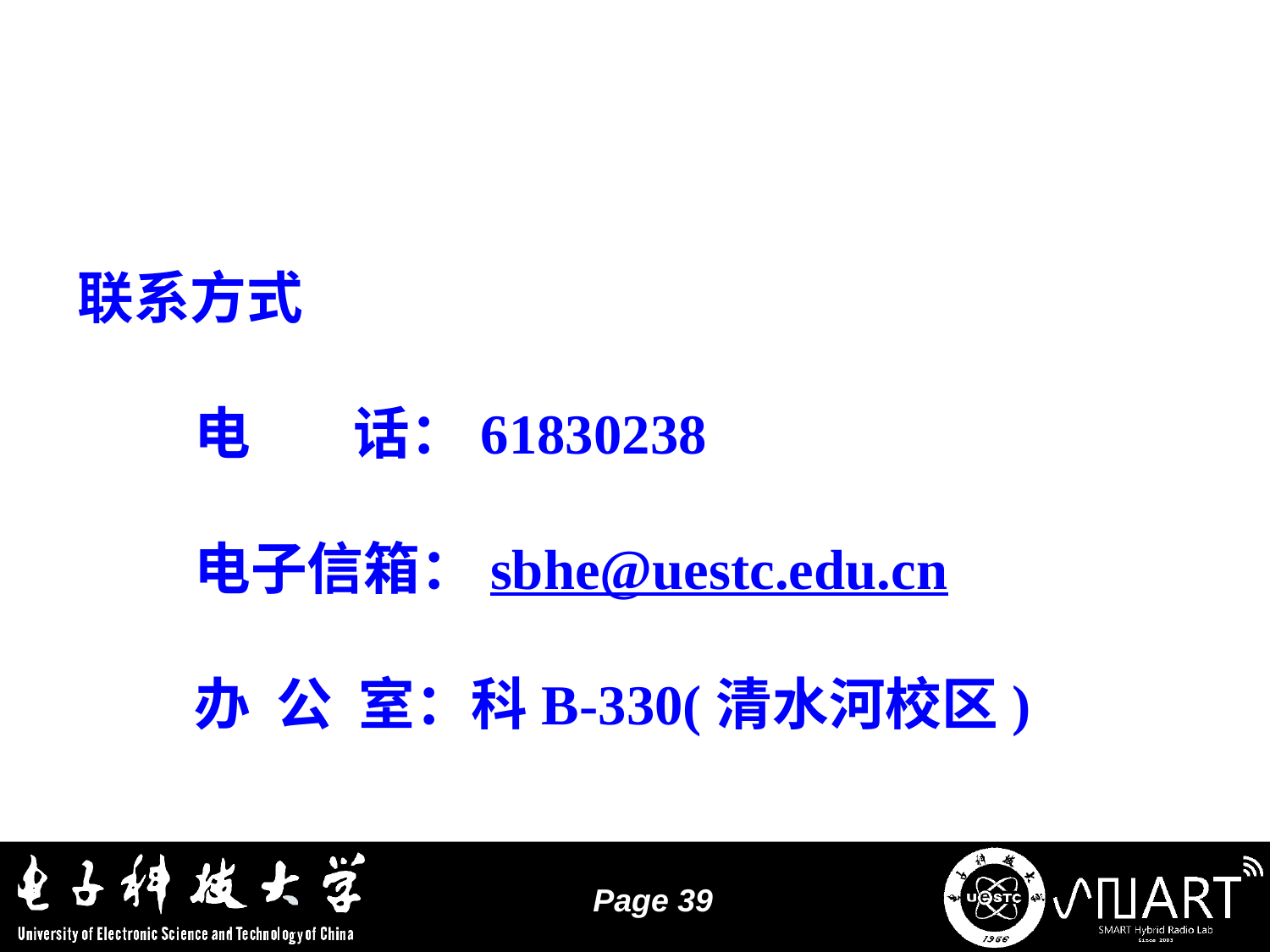

联系方式

        电        话：61830238

        电子信箱：sbhe@uestc.edu.cn

        办  公  室：科B-330(清水河校区)